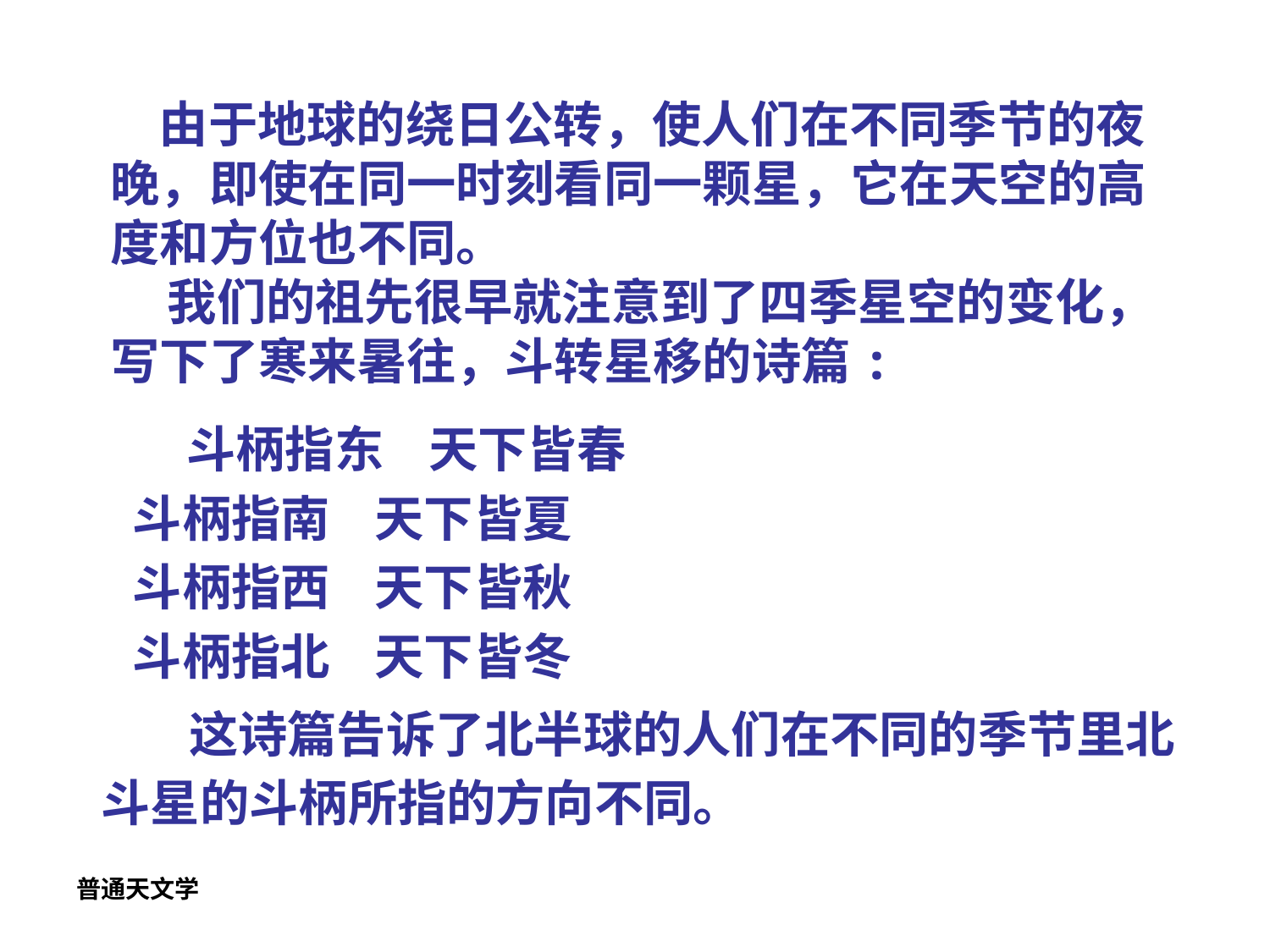

由于地球的绕日公转，使人们在不同季节的夜晚，即使在同一时刻看同一颗星，它在天空的高度和方位也不同。
    我们的祖先很早就注意到了四季星空的变化，写下了寒来暑往，斗转星移的诗篇:
           斗柄指东    天下皆春
      斗柄指南    天下皆夏
      斗柄指西    天下皆秋
      斗柄指北    天下皆冬
           这诗篇告诉了北半球的人们在不同的季节里北斗星的斗柄所指的方向不同。

普通天文学